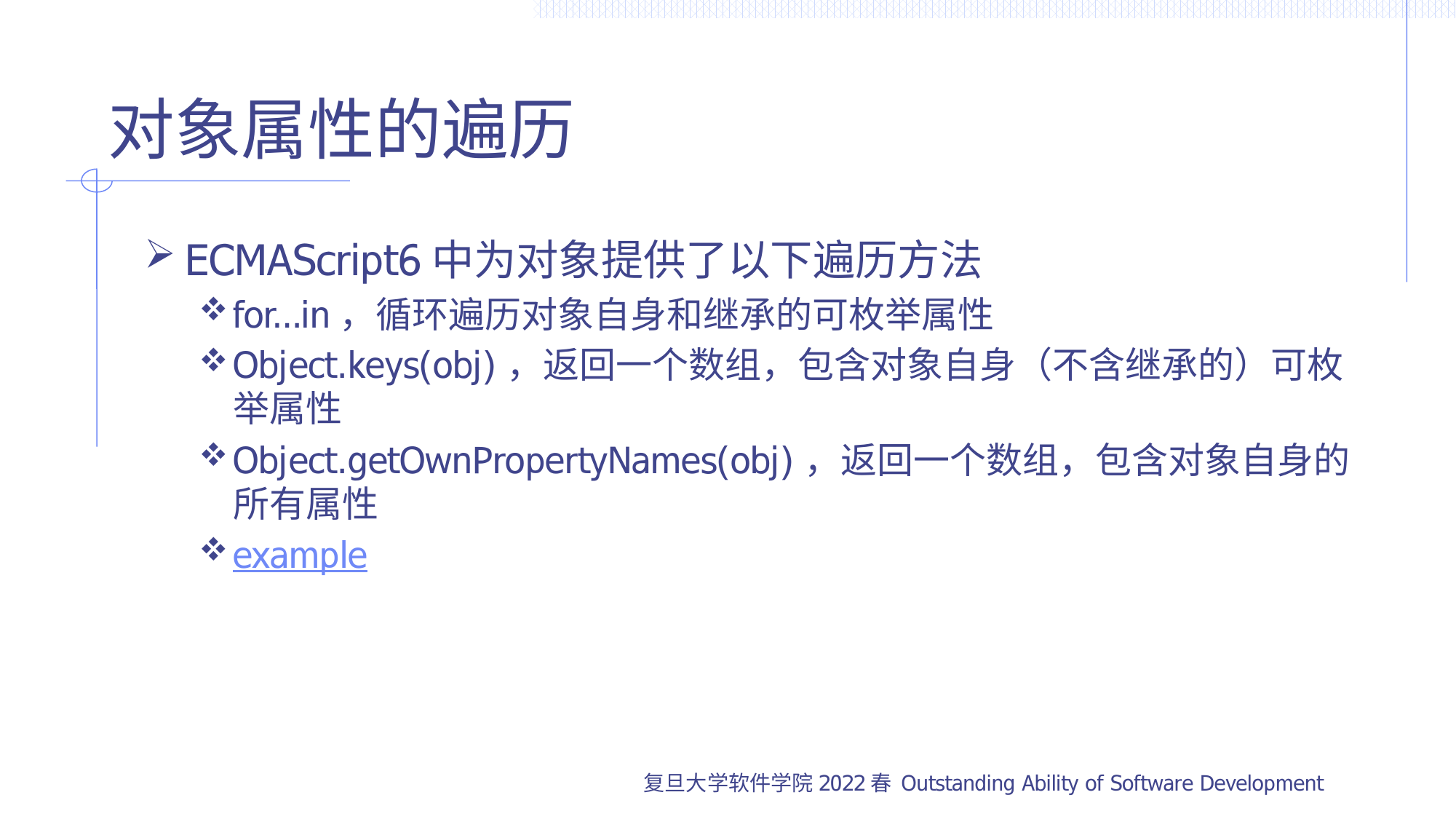

# 对象属性的遍历
ECMAScript6中为对象提供了以下遍历方法
for…in，循环遍历对象自身和继承的可枚举属性
Object.keys(obj)，返回一个数组，包含对象自身（不含继承的）可枚举属性
Object.getOwnPropertyNames(obj)，返回一个数组，包含对象自身的所有属性
example